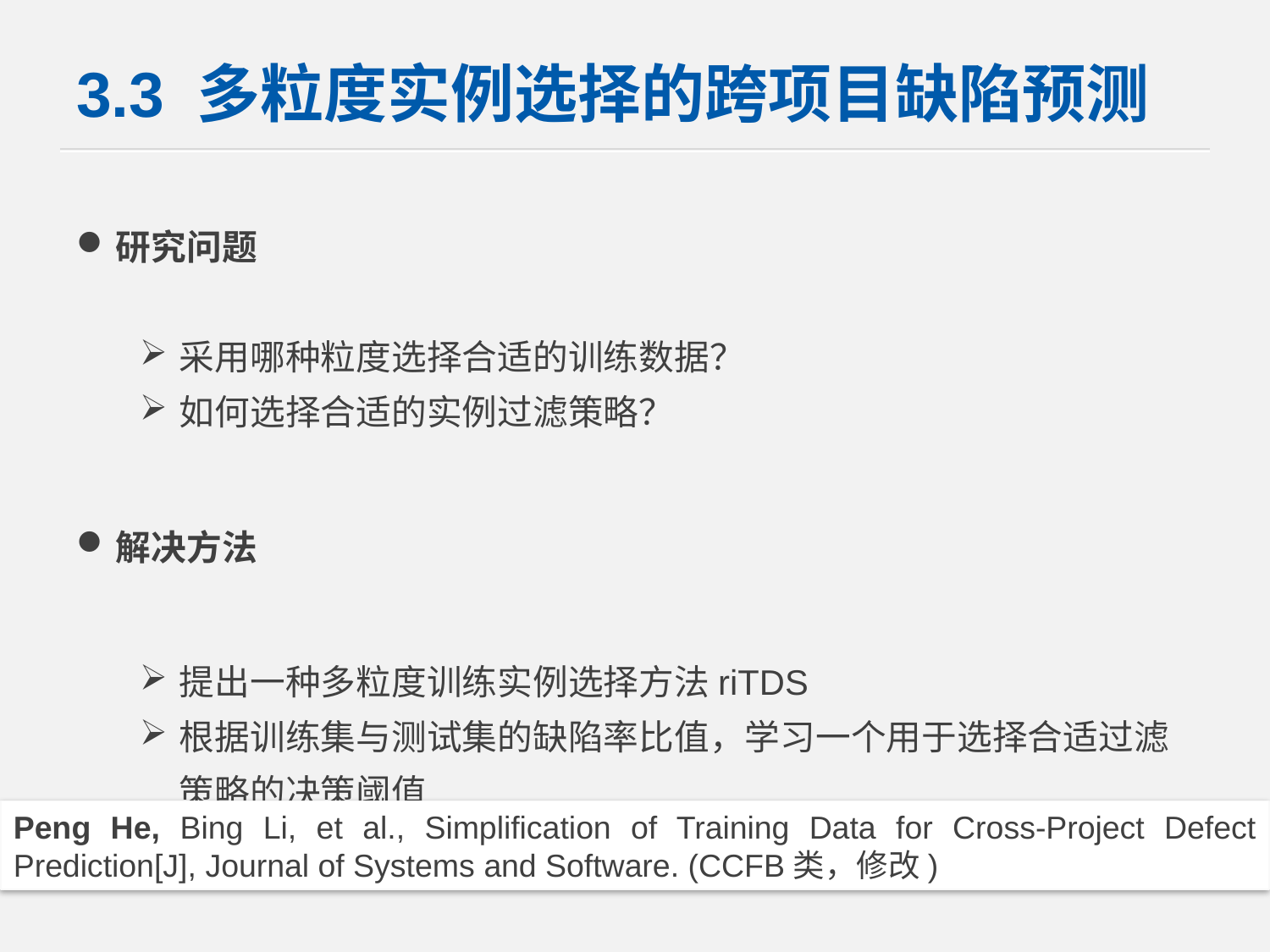

# 3.3 多粒度实例选择的跨项目缺陷预测
研究问题

采用哪种粒度选择合适的训练数据？
如何选择合适的实例过滤策略？

解决方法

提出一种多粒度训练实例选择方法riTDS
根据训练集与测试集的缺陷率比值，学习一个用于选择合适过滤策略的决策阈值
Peng He, Bing Li, et al., Simplification of Training Data for Cross-Project Defect Prediction[J], Journal of Systems and Software. (CCFB类，修改)